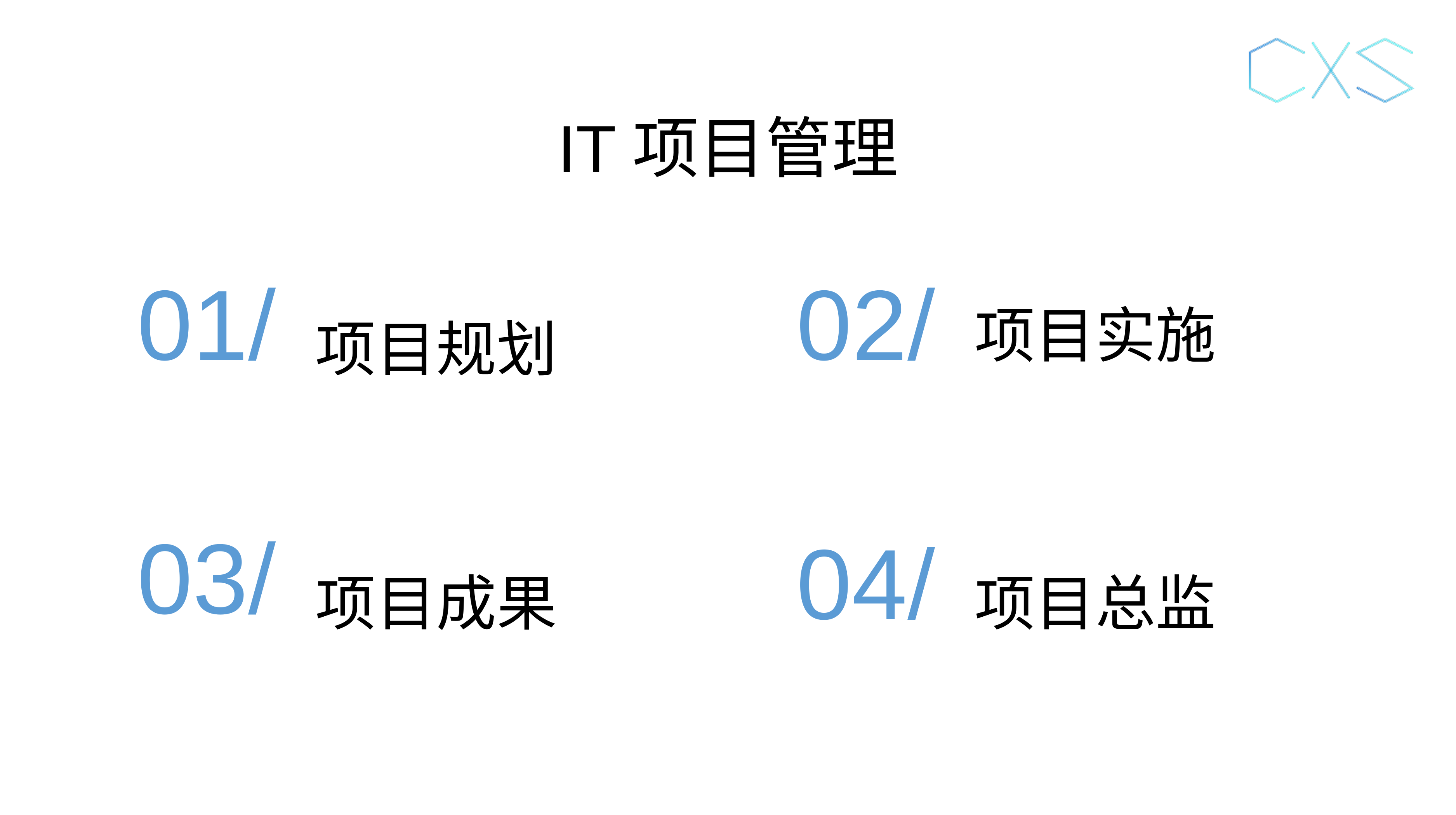

IT项目管理
01/
02/
项目实施
项目规划
04/
03/
项目成果
项目总监